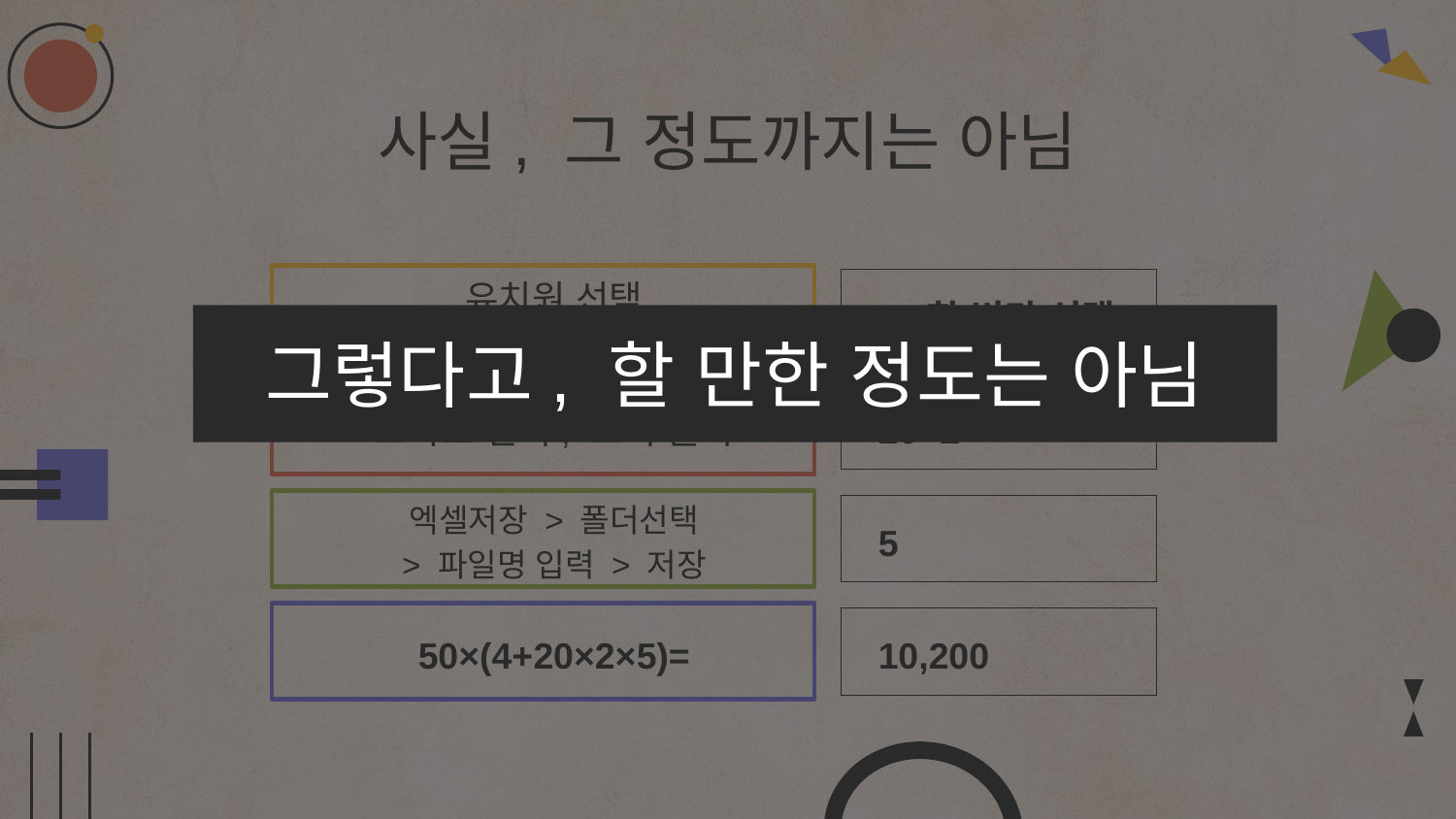

그렇다고, 할 만한 정도는 아님
# 사실, 그 정도까지는 아님
유치원 선택
(선택-복사-붙여넣기-조회)
4, 한 번만 선택
조사표 선택, 조회 클릭
20×2
엑셀저장 > 폴더선택
> 파일명 입력 > 저장
5
50×(4+20×2×5)=
10,200